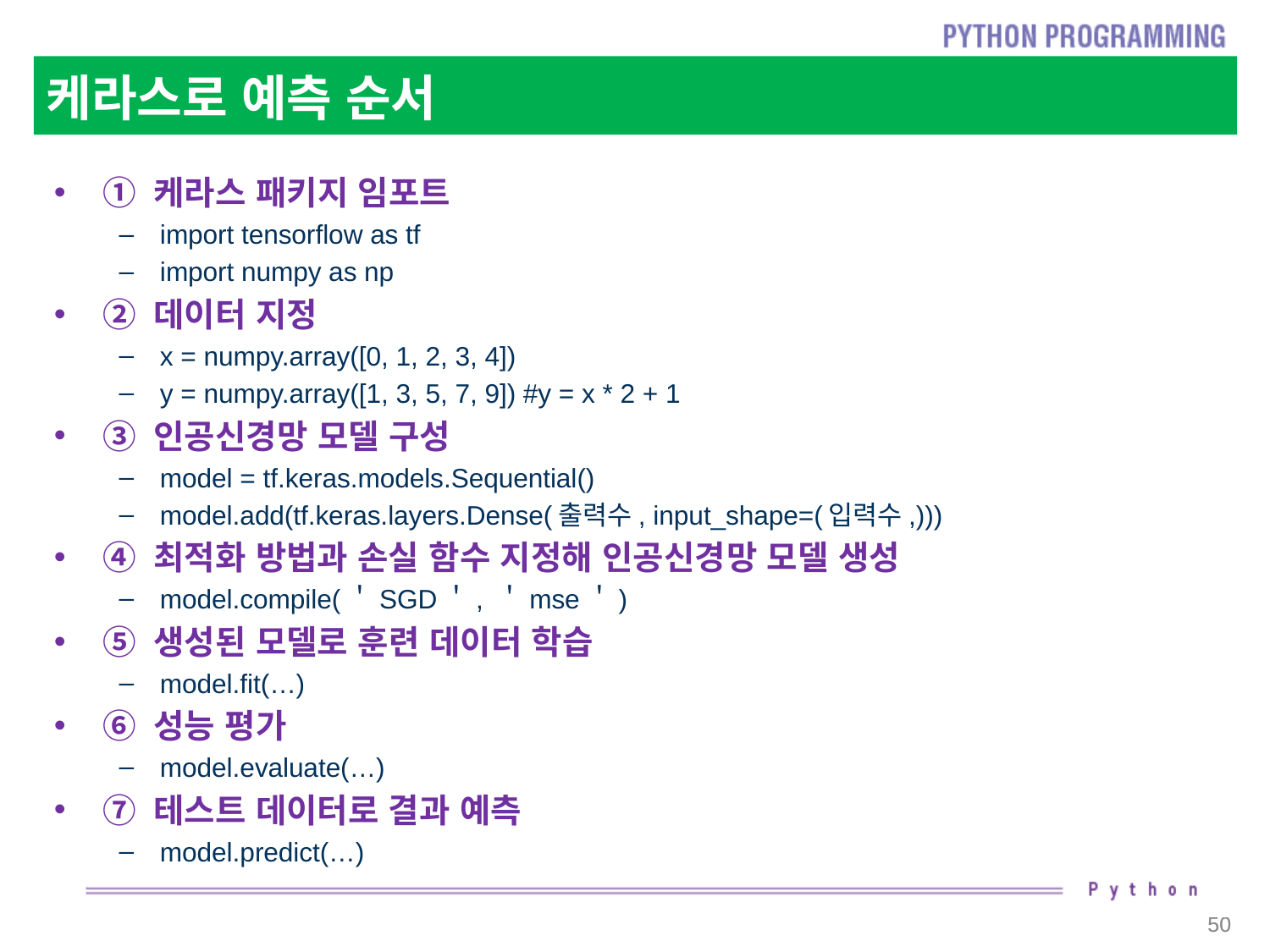

# 케라스로 예측 순서
① 케라스 패키지 임포트
import tensorflow as tf
import numpy as np
② 데이터 지정
x = numpy.array([0, 1, 2, 3, 4])
y = numpy.array([1, 3, 5, 7, 9]) #y = x * 2 + 1
③ 인공신경망 모델 구성
model = tf.keras.models.Sequential()
model.add(tf.keras.layers.Dense(출력수, input_shape=(입력수,)))
④ 최적화 방법과 손실 함수 지정해 인공신경망 모델 생성
model.compile(＇SGD＇, ＇mse＇)
⑤ 생성된 모델로 훈련 데이터 학습
model.fit(…)
⑥ 성능 평가
model.evaluate(…)
⑦ 테스트 데이터로 결과 예측
model.predict(…)

50